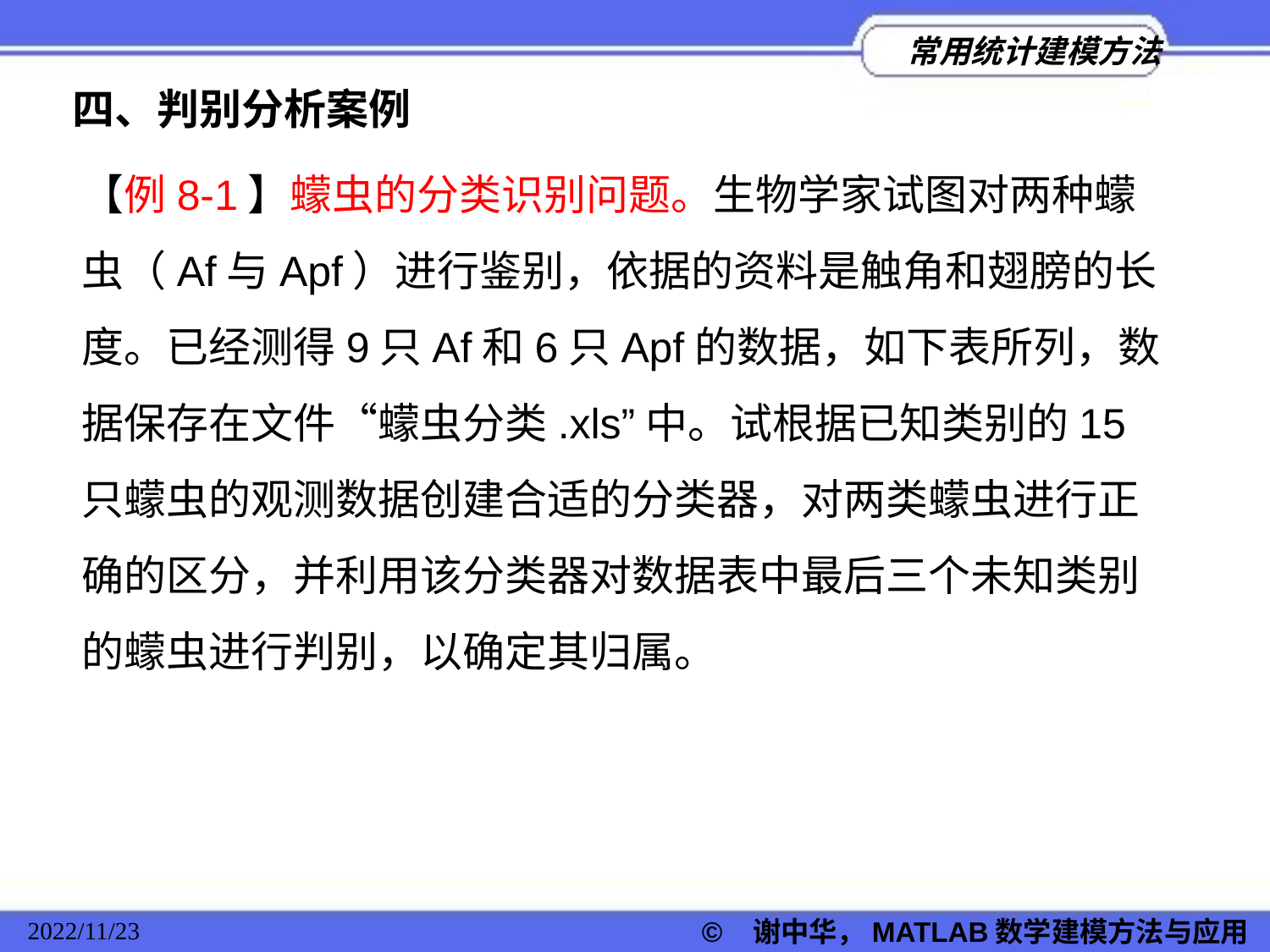

四、判别分析案例
【例8-1】蠓虫的分类识别问题。生物学家试图对两种蠓虫（Af与Apf）进行鉴别，依据的资料是触角和翅膀的长度。已经测得9只Af和6只Apf的数据，如下表所列，数据保存在文件“蠓虫分类.xls”中。试根据已知类别的15只蠓虫的观测数据创建合适的分类器，对两类蠓虫进行正确的区分，并利用该分类器对数据表中最后三个未知类别的蠓虫进行判别，以确定其归属。
©   谢中华，MATLAB数学建模方法与应用
2022/11/23